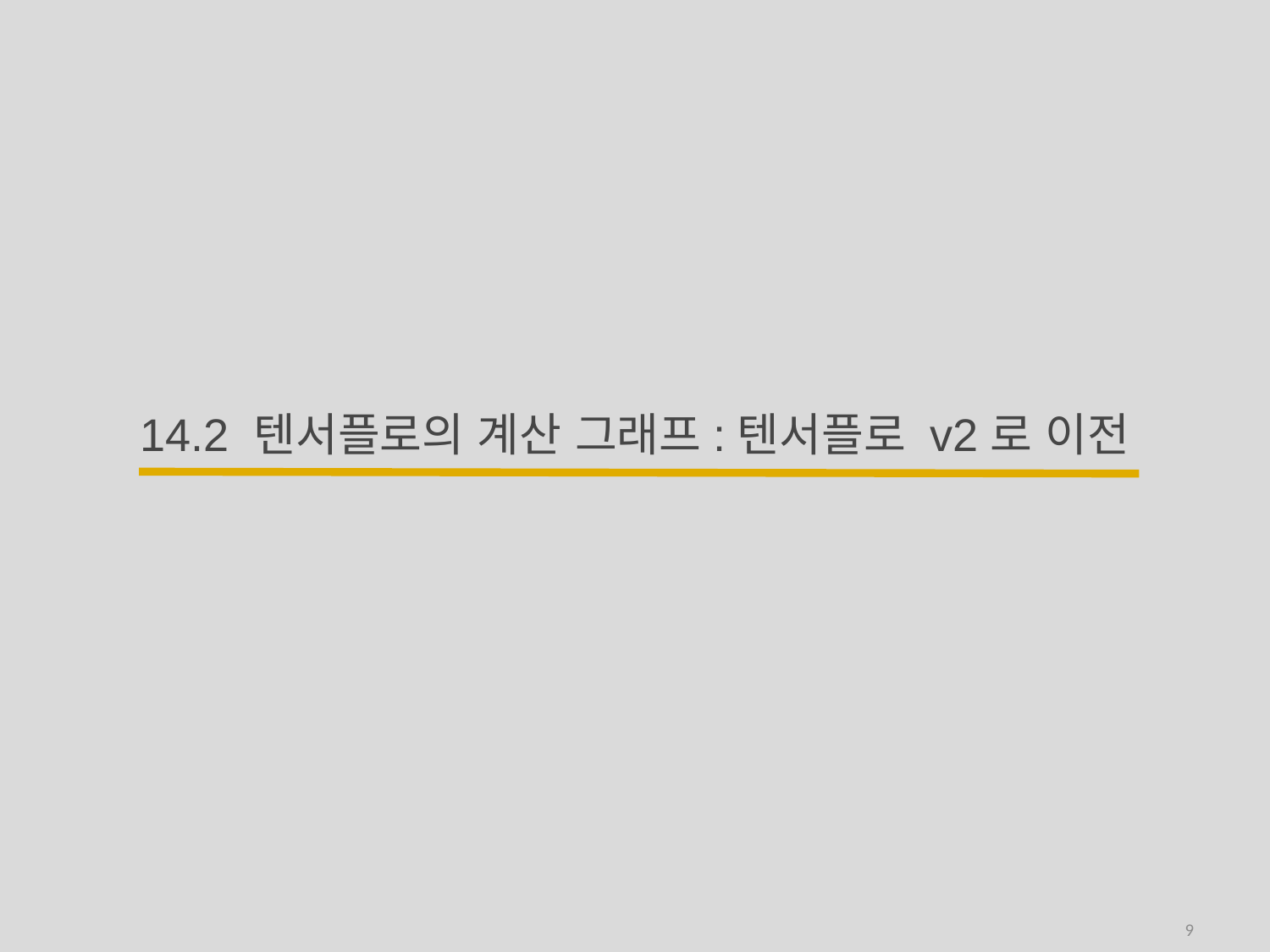

# 14.2 텐서플로의 계산 그래프:텐서플로 v2로 이전
9